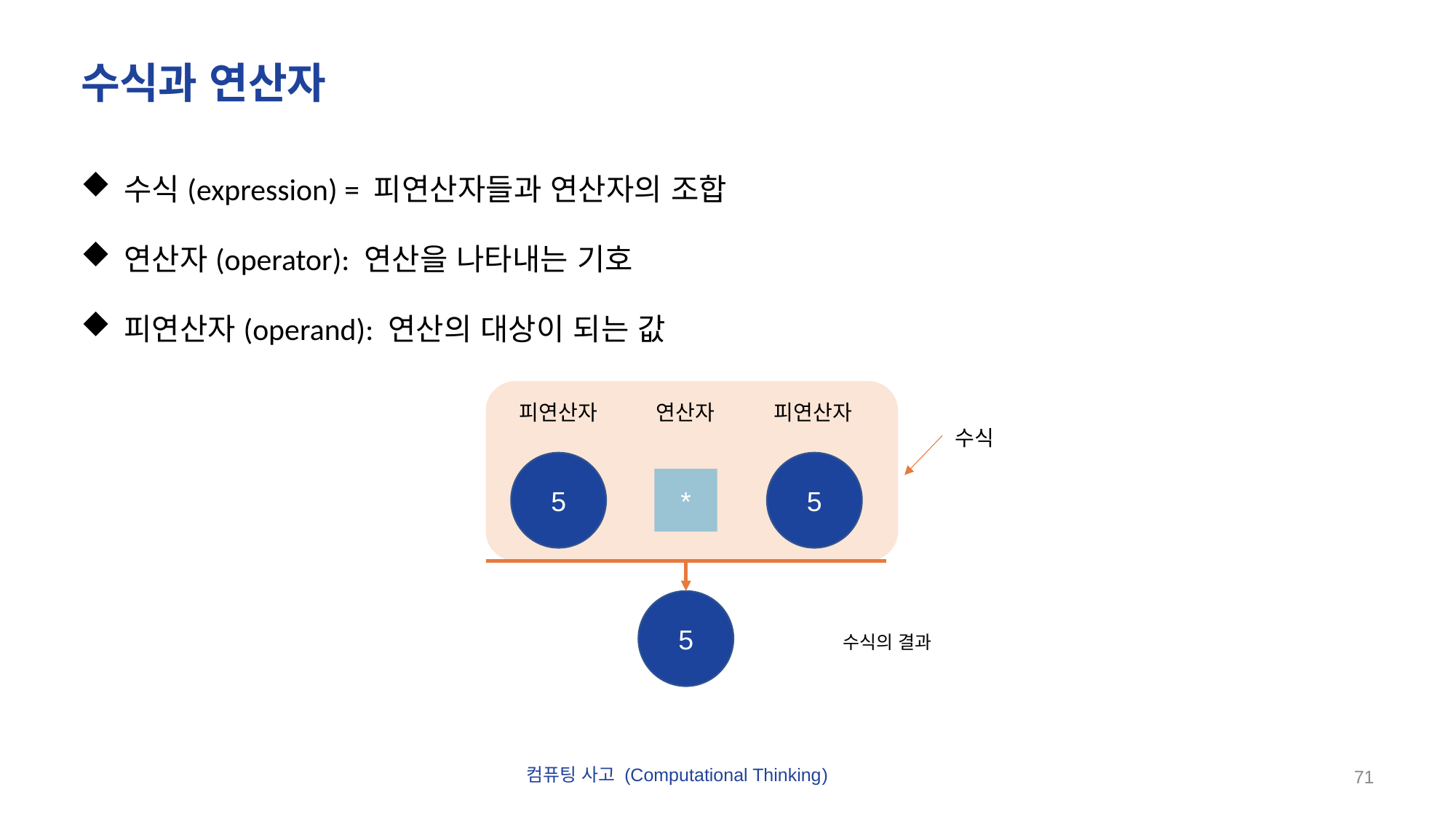

# 수식과 연산자
수식(expression) = 피연산자들과 연산자의 조합
연산자(operator): 연산을 나타내는 기호
피연산자(operand): 연산의 대상이 되는 값

피연산자
연산자
피연산자
수식
5
5
*
5
수식의 결과